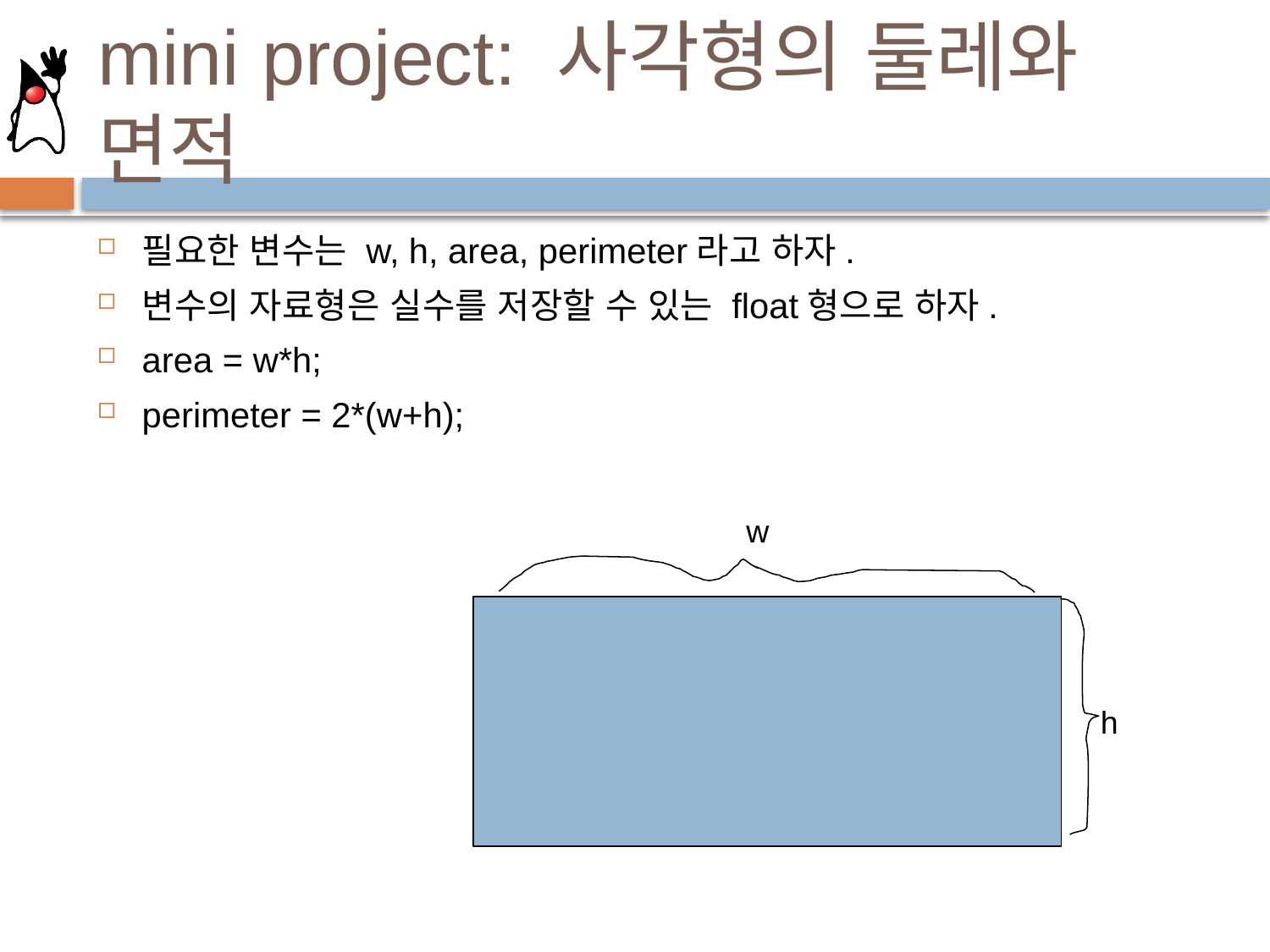

# mini project: 사각형의 둘레와 면적
필요한 변수는 w, h, area, perimeter라고 하자.
변수의 자료형은 실수를 저장할 수 있는 float형으로 하자.
area = w*h;
perimeter = 2*(w+h);

w

h